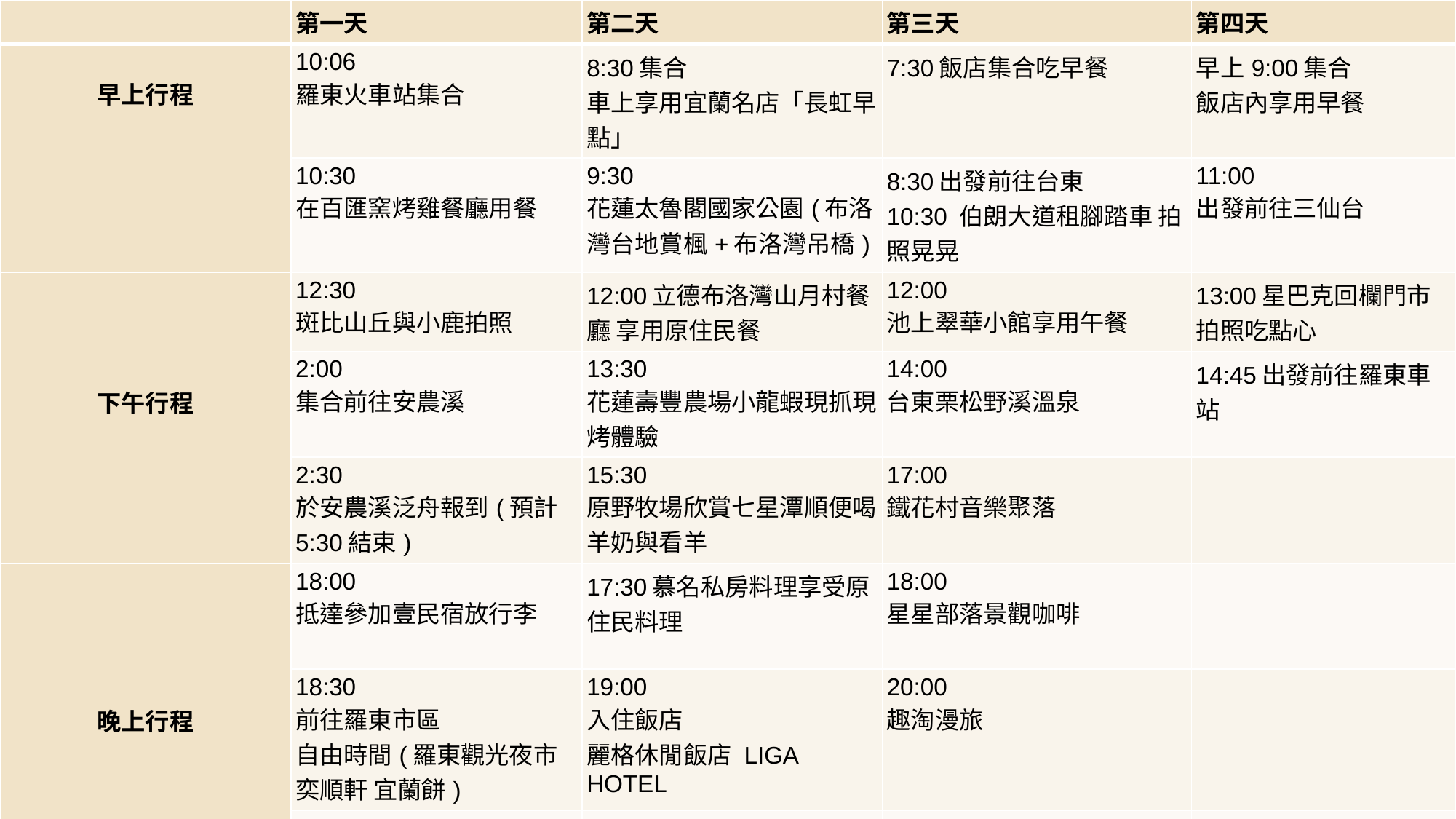

|  | 第一天 | 第二天 | 第三天 | 第四天 |
| --- | --- | --- | --- | --- |
| 早上行程 | 10:06 羅東火車站集合 | 8:30集合 車上享用宜蘭名店「長虹早點」 | 7:30飯店集合吃早餐 | 早上9:00集合 飯店內享用早餐 |
|  | 10:30 在百匯窯烤雞餐廳用餐 | 9:30 花蓮太魯閣國家公園(布洛灣台地賞楓+布洛灣吊橋) | 8:30出發前往台東 10:30 伯朗大道租腳踏車 拍照晃晃 | 11:00 出發前往三仙台 |
| 下午行程 | 12:30 斑比山丘與小鹿拍照 | 12:00立德布洛灣山月村餐廳 享用原住民餐 | 12:00 池上翠華小館享用午餐 | 13:00星巴克回欄門市 拍照吃點心 |
|  | 2:00 集合前往安農溪 | 13:30 花蓮壽豐農場小龍蝦現抓現烤體驗 | 14:00 台東栗松野溪溫泉 | 14:45出發前往羅東車站 |
|  | 2:30 於安農溪泛舟報到(預計5:30結束) | 15:30 原野牧場欣賞七星潭順便喝羊奶與看羊 | 17:00 鐵花村音樂聚落 |  |
| 晚上行程 | 18:00 抵達參加壹民宿放行李 | 17:30慕名私房料理享受原住民料理 | 18:00 星星部落景觀咖啡 |  |
|  | 18:30 前往羅東市區 自由時間(羅東觀光夜市 奕順軒 宜蘭餅) | 19:00 入住飯店 麗格休閒飯店 LIGA HOTEL | 20:00 趣淘漫旅 |  |
|  | 預估20:30集合回民宿(若不須司機接送 想在市區待久一點 可自行叫車) | 19:00 之後自由活動 可逛花蓮市區 東大門夜市等 | 20:00 之後自由活動 可逛台東市區 |  |